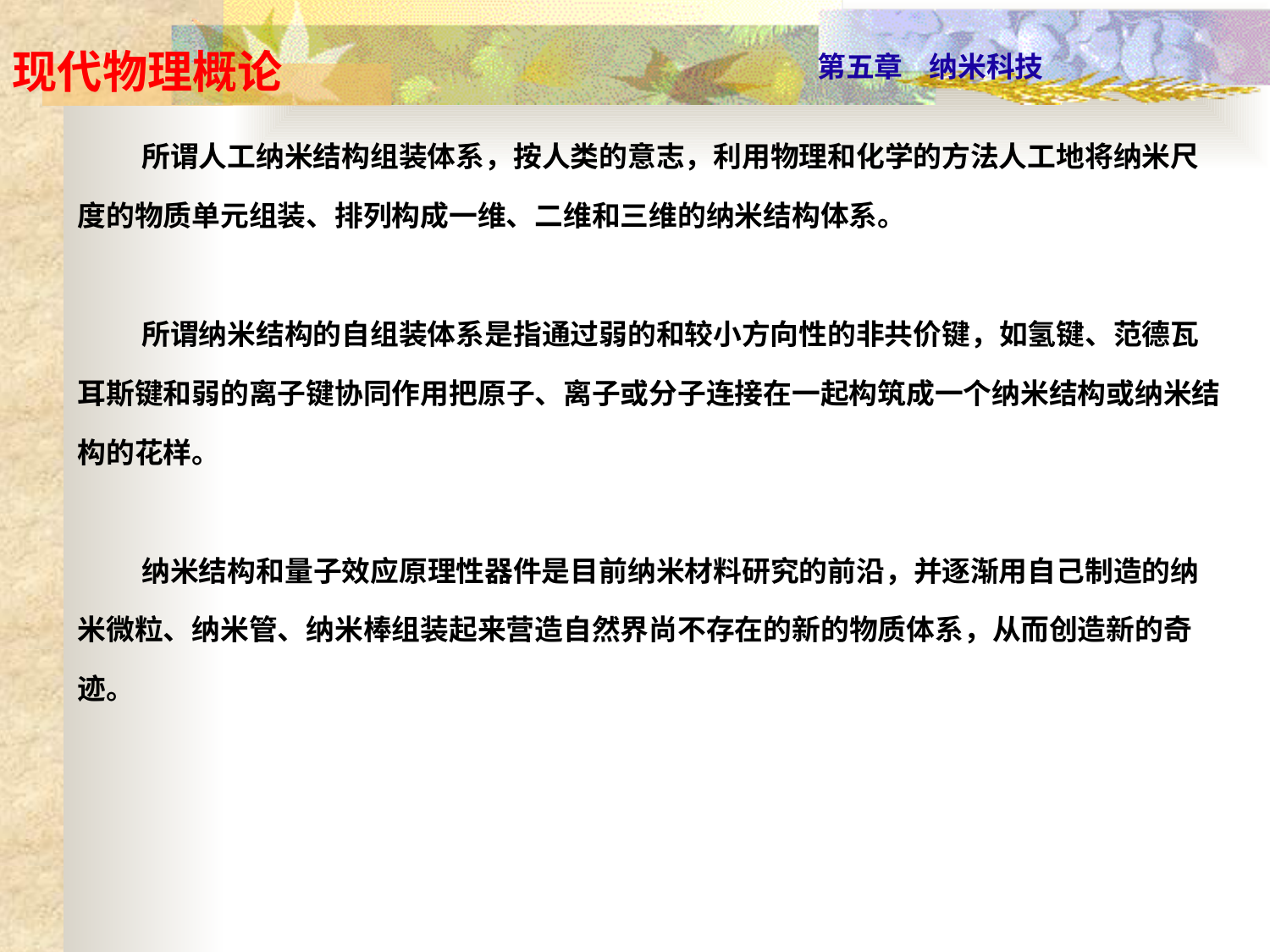

所谓人工纳米结构组装体系，按人类的意志，利用物理和化学的方法人工地将纳米尺度的物质单元组装、排列构成一维、二维和三维的纳米结构体系。

        所谓纳米结构的自组装体系是指通过弱的和较小方向性的非共价键，如氢键、范德瓦耳斯键和弱的离子键协同作用把原子、离子或分子连接在一起构筑成一个纳米结构或纳米结构的花样。

        纳米结构和量子效应原理性器件是目前纳米材料研究的前沿，并逐渐用自己制造的纳米微粒、纳米管、纳米棒组装起来营造自然界尚不存在的新的物质体系，从而创造新的奇迹。